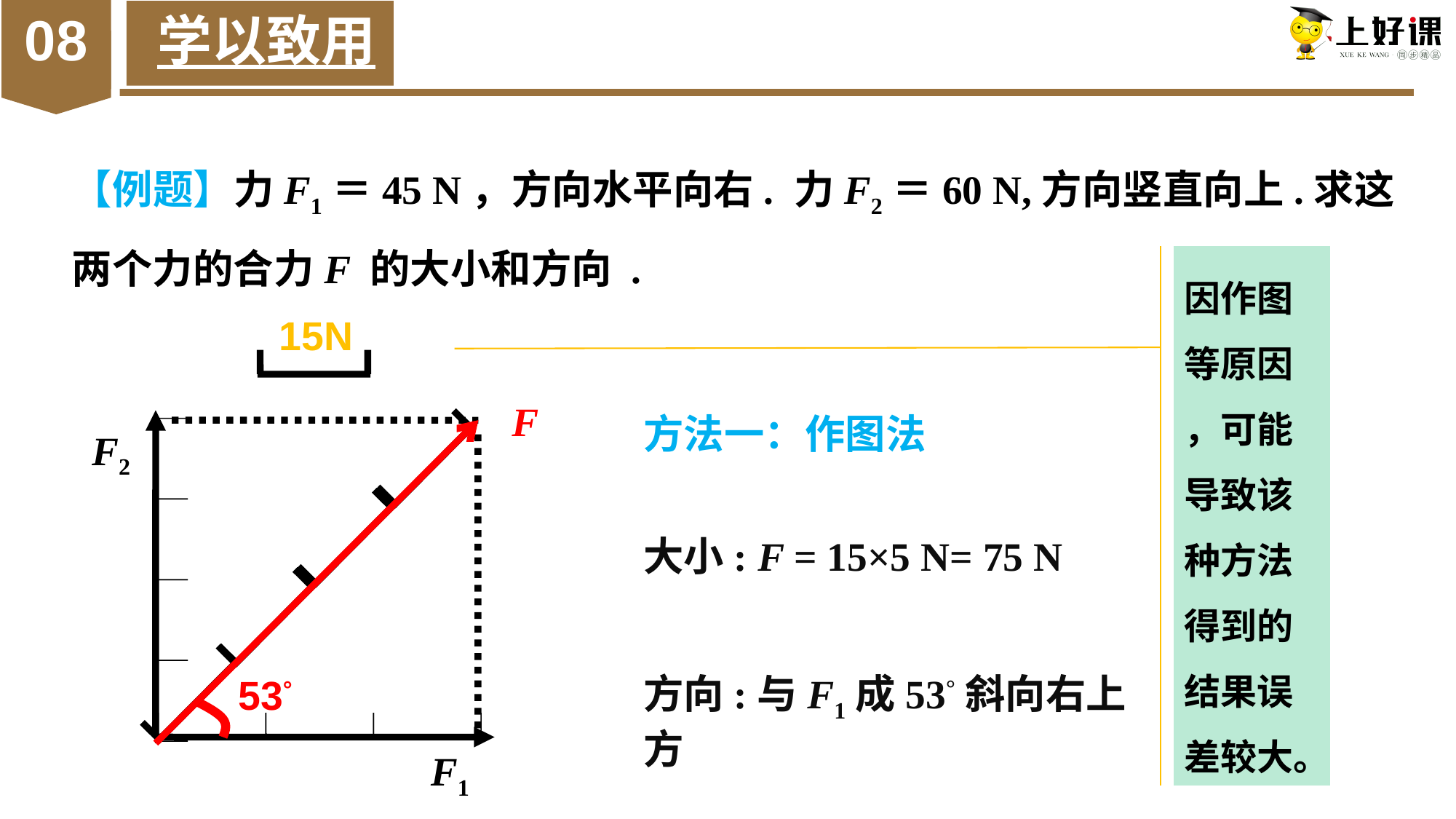

08

学以致用

【例题】力F1＝45 N，方向水平向右. 力F2＝60 N,方向竖直向上.求这两个力的合力F 的大小和方向 .
因作图等原因
，可能导致该种方法得到的结果误差较大。
15N

F
方法一：作图法

F2

大小: F = 15×5 N= 75 N
方向:与F1成53°斜向右上方
53°

F1